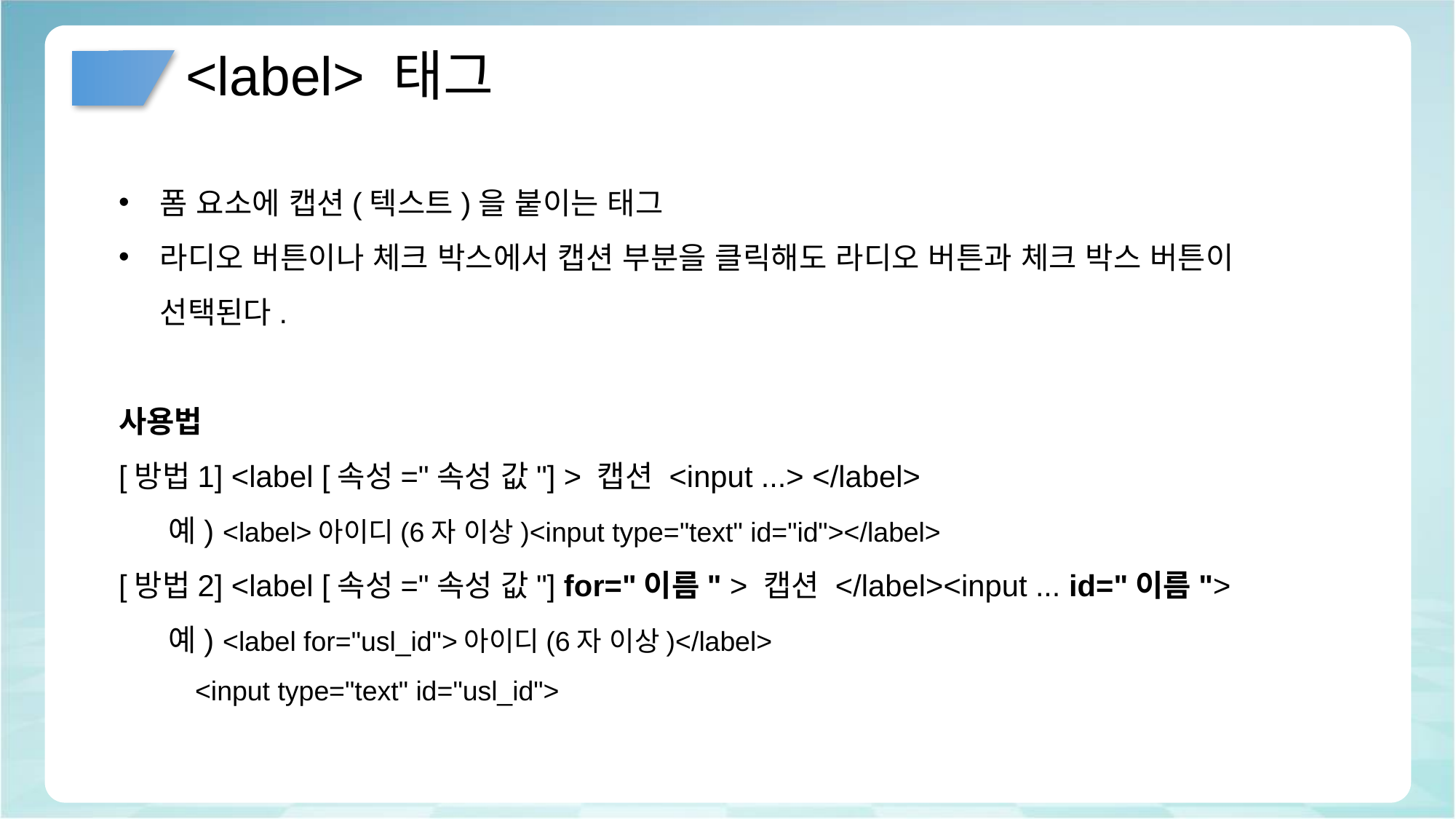

# <label> 태그
폼 요소에 캡션(텍스트)을 붙이는 태그
라디오 버튼이나 체크 박스에서 캡션 부분을 클릭해도 라디오 버튼과 체크 박스 버튼이 선택된다.

사용법
[방법1] <label [속성="속성 값"] > 캡션 <input ...> </label>
     예) <label>아이디(6자 이상)<input type="text" id="id"></label>
[방법2] <label [속성="속성 값"] for="이름" > 캡션 </label><input ... id="이름">
     예) <label for="usl_id">아이디(6자 이상)</label>
          <input type="text" id="usl_id">